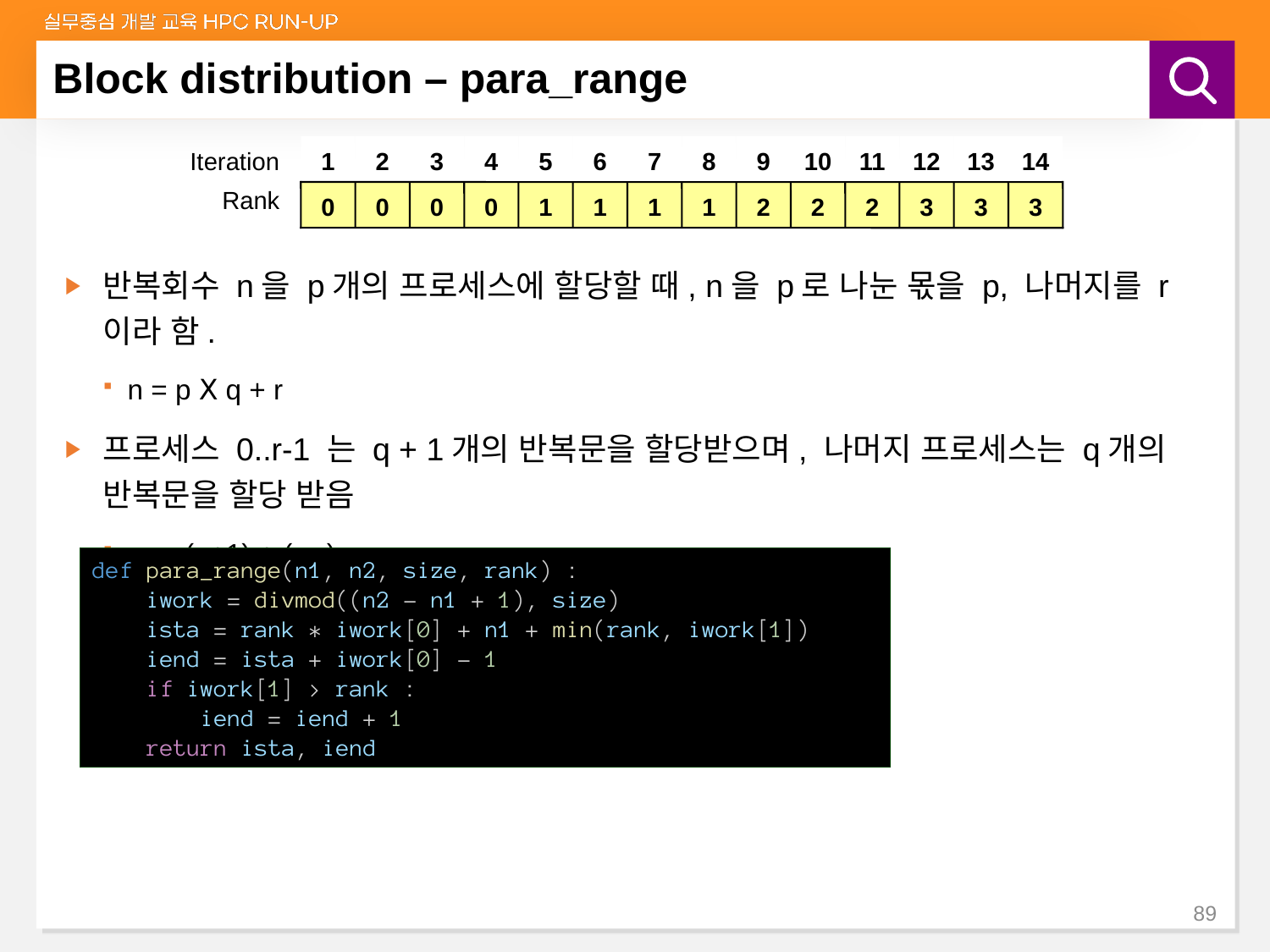

# Block distribution – para_range

반복회수 n을 p개의 프로세스에 할당할 때, n을 p로 나눈 몫을 p, 나머지를 r이라 함.
n = p Ⅹ q + r
프로세스 0..r-1 는 q + 1개의 반복문을 할당받으며, 나머지 프로세스는 q개의 반복문을 할당 받음
n = r(q+1) + (p-r)q

1

2

3

4

5

6

7

8

9

10

11

12

13

14

Iteration
Rank
0

0

0

0

1

1

1

1

2

2

2

3

3

3

def para_range(n1, n2, size, rank) :
    iwork = divmod((n2 - n1 + 1), size)
    ista = rank * iwork[0] + n1 + min(rank, iwork[1])
    iend = ista + iwork[0] - 1
    if iwork[1] > rank :
        iend = iend + 1
    return ista, iend
89